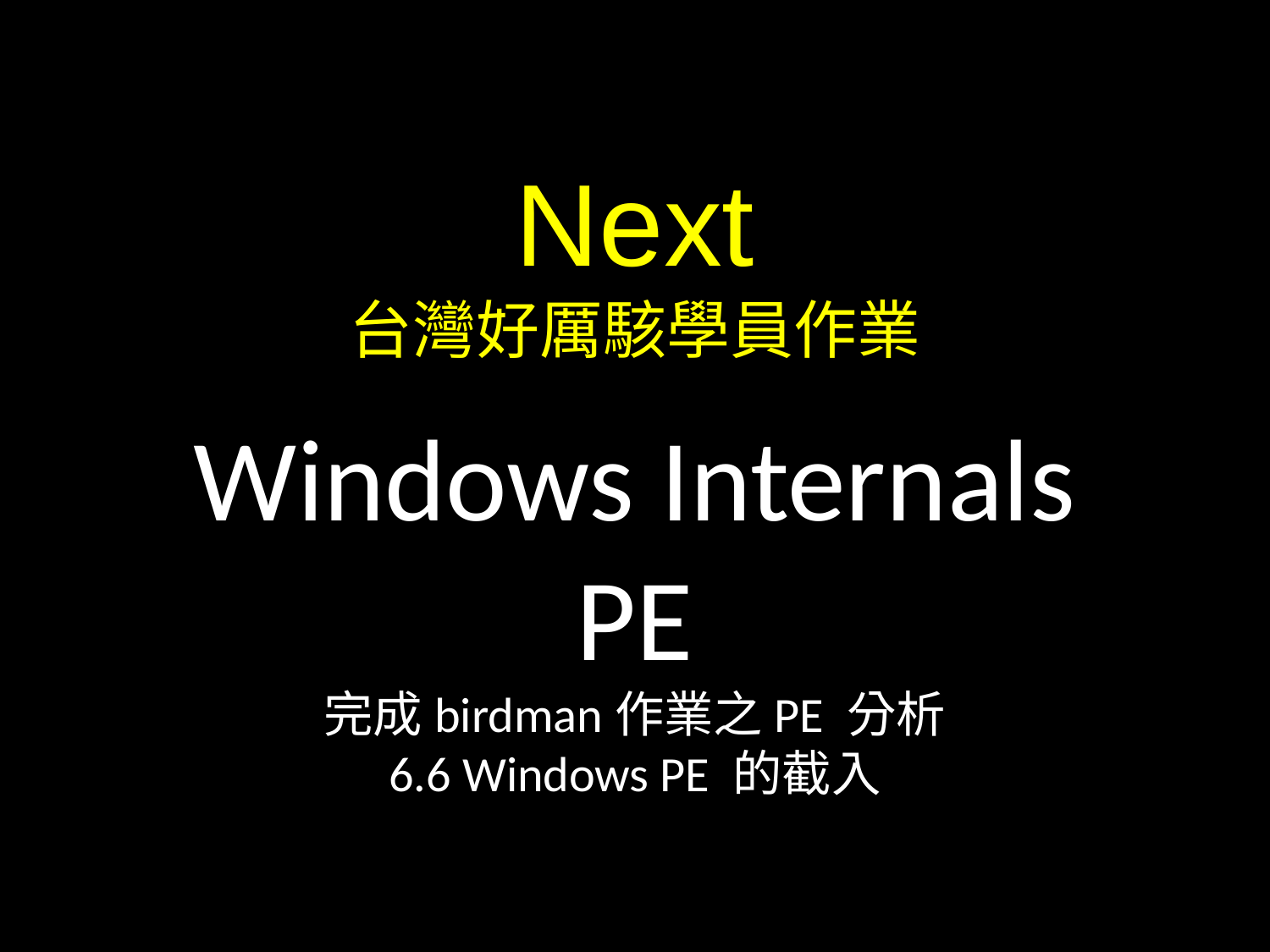

Next
台灣好厲駭學員作業

Windows Internals
PE
完成birdman作業之PE 分析
6.6 Windows PE 的截入
#